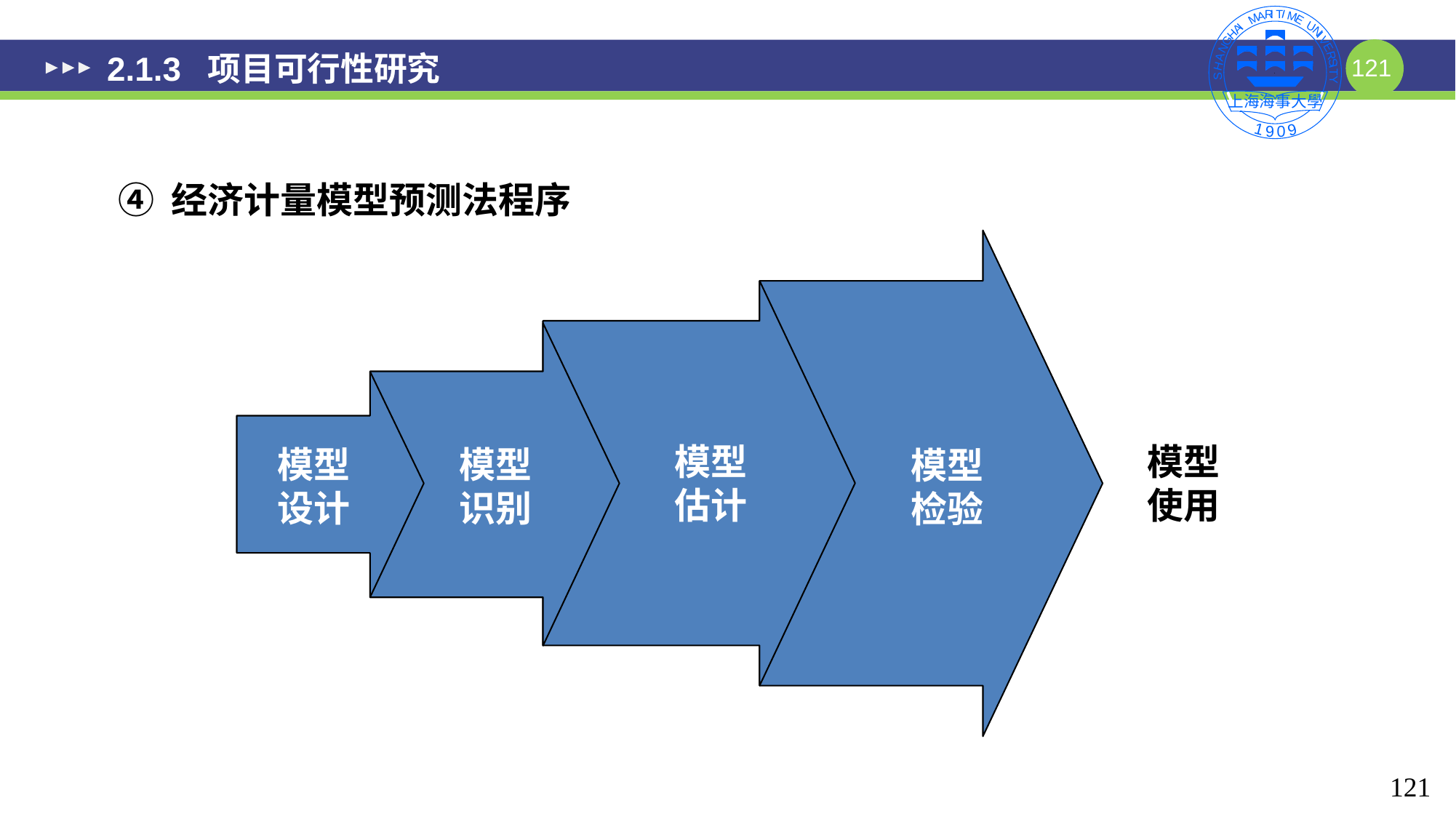

# 2.1.3  项目可行性研究
④ 经济计量模型预测法程序

模型使用
模型估计
模型设计
模型识别
模型检验
121
121